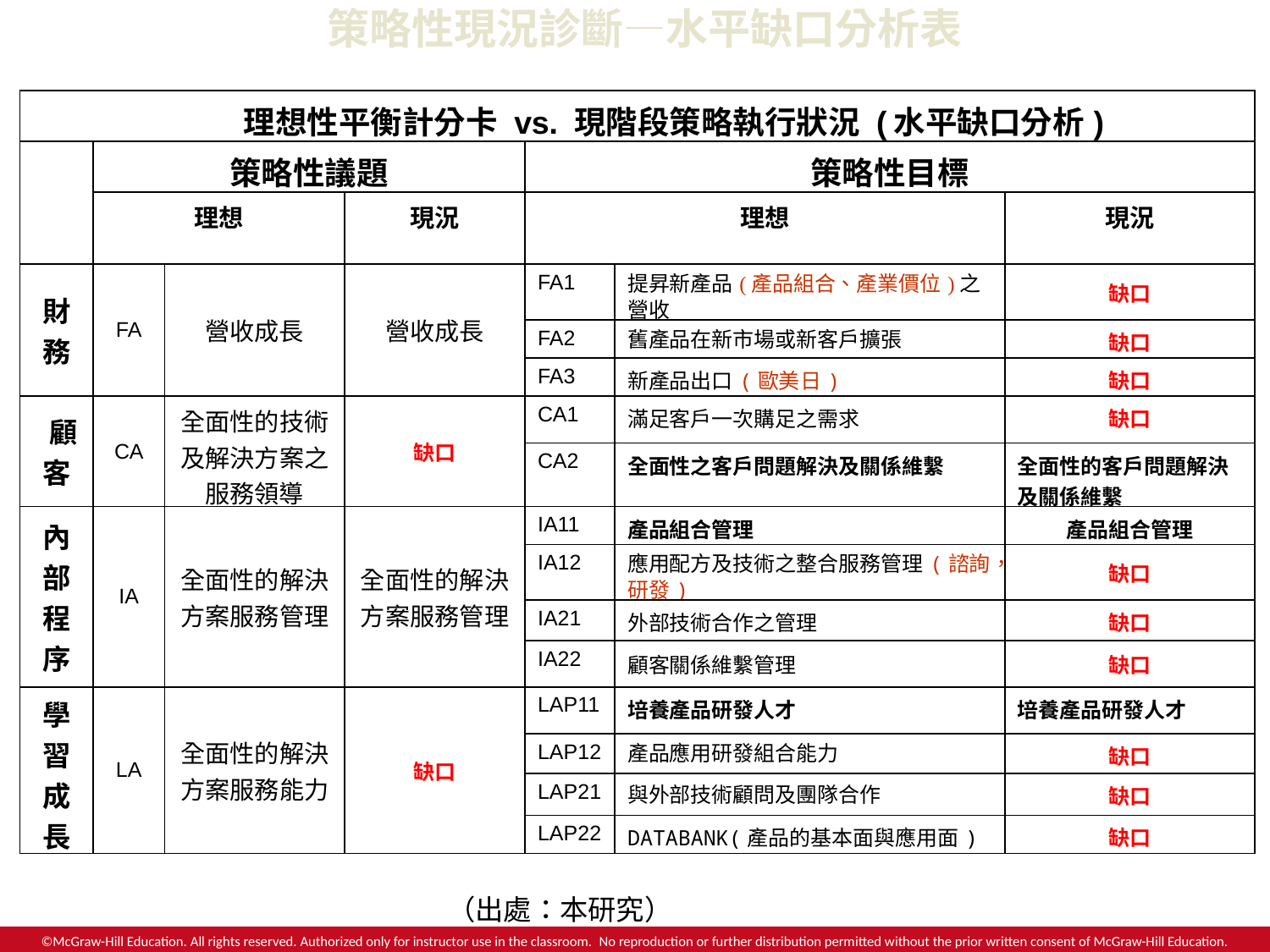

策略性現況診斷—水平缺口分析表
|  | 理想性平衡計分卡 vs. 現階段策略執行狀況 (水平缺口分析) |  |  |  |  |  |
| --- | --- | --- | --- | --- | --- | --- |
|  | 策略性議題 |  |  | 策略性目標 |  |  |
|  | 理想 |  | 現況 | 理想 |  | 現況 |
| 財務 | FA | 營收成長 | 營收成長 | FA1 | 提昇新產品(產品組合、產業價位)之營收 | 缺口 |
|  |  |  |  | FA2 | 舊產品在新市場或新客戶擴張 | 缺口 |
|  |  |  |  | FA3 | 新產品出口(歐美日) | 缺口 |
| 顧客 | CA | 全面性的技術及解決方案之服務領導 | 缺口 | CA1 | 滿足客戶一次購足之需求 | 缺口 |
|  |  |  |  | CA2 | 全面性之客戶問題解決及關係維繫 | 全面性的客戶問題解決及關係維繫 |
| 內部程序 | IA | 全面性的解決方案服務管理 | 全面性的解決方案服務管理 | IA11 | 產品組合管理 | 產品組合管理 |
|  |  |  |  | IA12 | 應用配方及技術之整合服務管理(諮詢，研發) | 缺口 |
|  |  |  |  | IA21 | 外部技術合作之管理 | 缺口 |
|  |  |  |  | IA22 | 顧客關係維繫管理 | 缺口 |
| 學習成長 | LA | 全面性的解決方案服務能力 | 缺口 | LAP11 | 培養產品研發人才 | 培養產品研發人才 |
|  |  |  |  | LAP12 | 產品應用研發組合能力 | 缺口 |
|  |  |  |  | LAP21 | 與外部技術顧問及團隊合作 | 缺口 |
|  |  |  |  | LAP22 | DATABANK(產品的基本面與應用面) | 缺口 |
（出處：本研究）